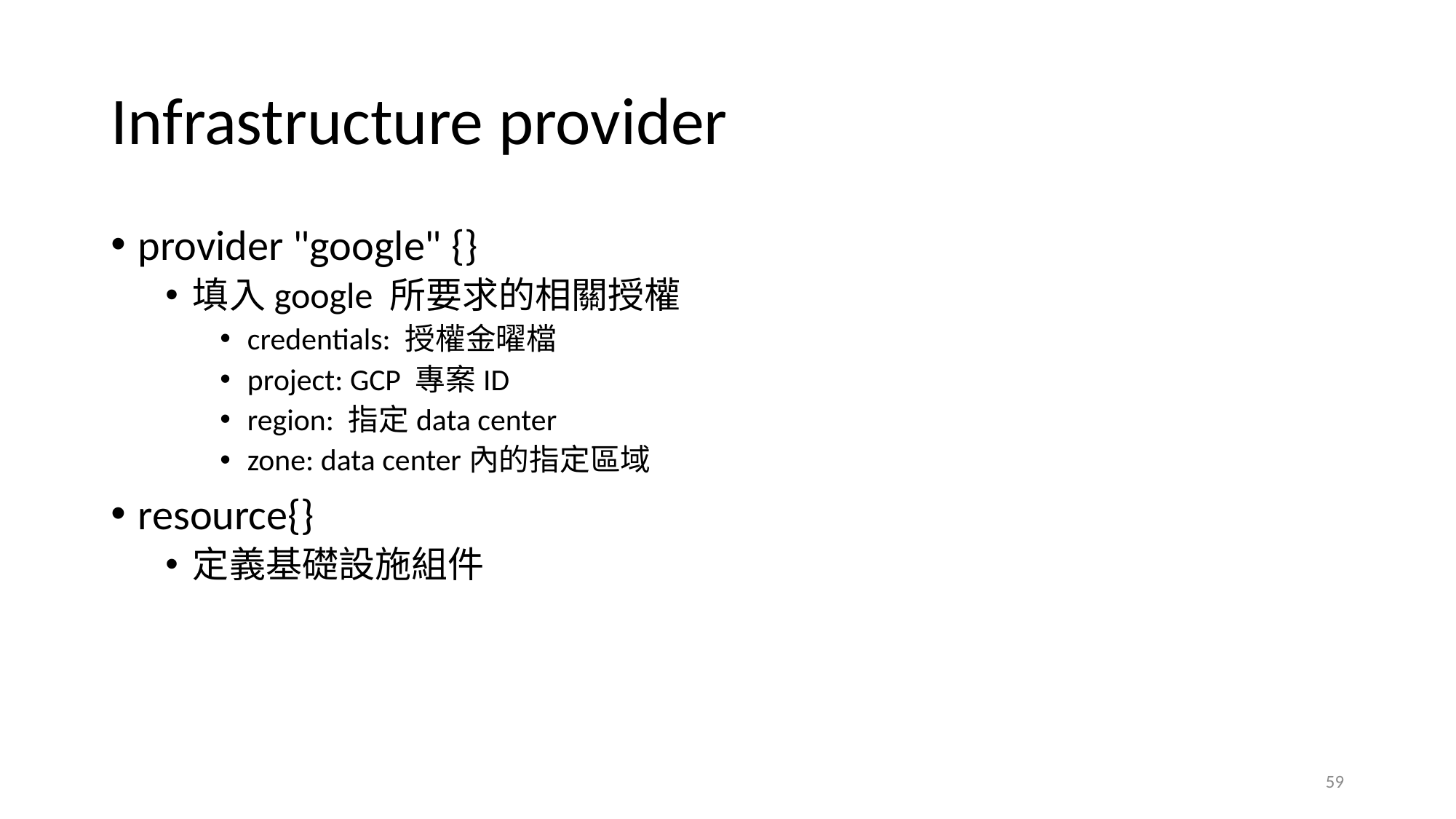

# Infrastructure provider
provider "google" {}
填入google 所要求的相關授權
credentials: 授權金曜檔
project: GCP 專案ID
region: 指定data center
zone: data center內的指定區域
resource{}
定義基礎設施組件

59